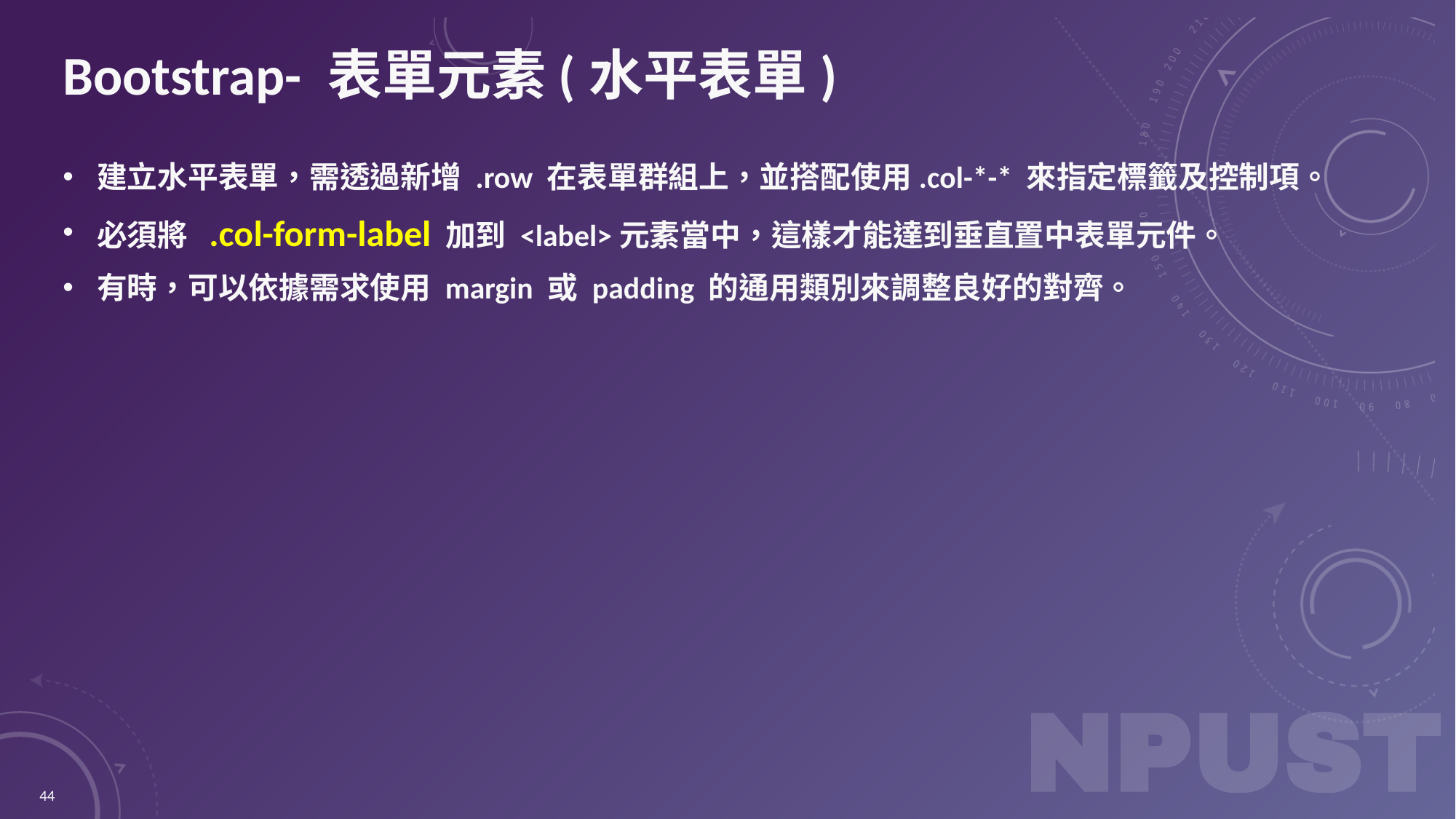

# Bootstrap- 表單元素(水平表單)
建立水平表單，需透過新增 .row 在表單群組上，並搭配使用.col-*-* 來指定標籤及控制項。
必須將  .col-form-label 加到 <label>元素當中，這樣才能達到垂直置中表單元件。
有時，可以依據需求使用 margin 或 padding 的通用類別來調整良好的對齊。
44